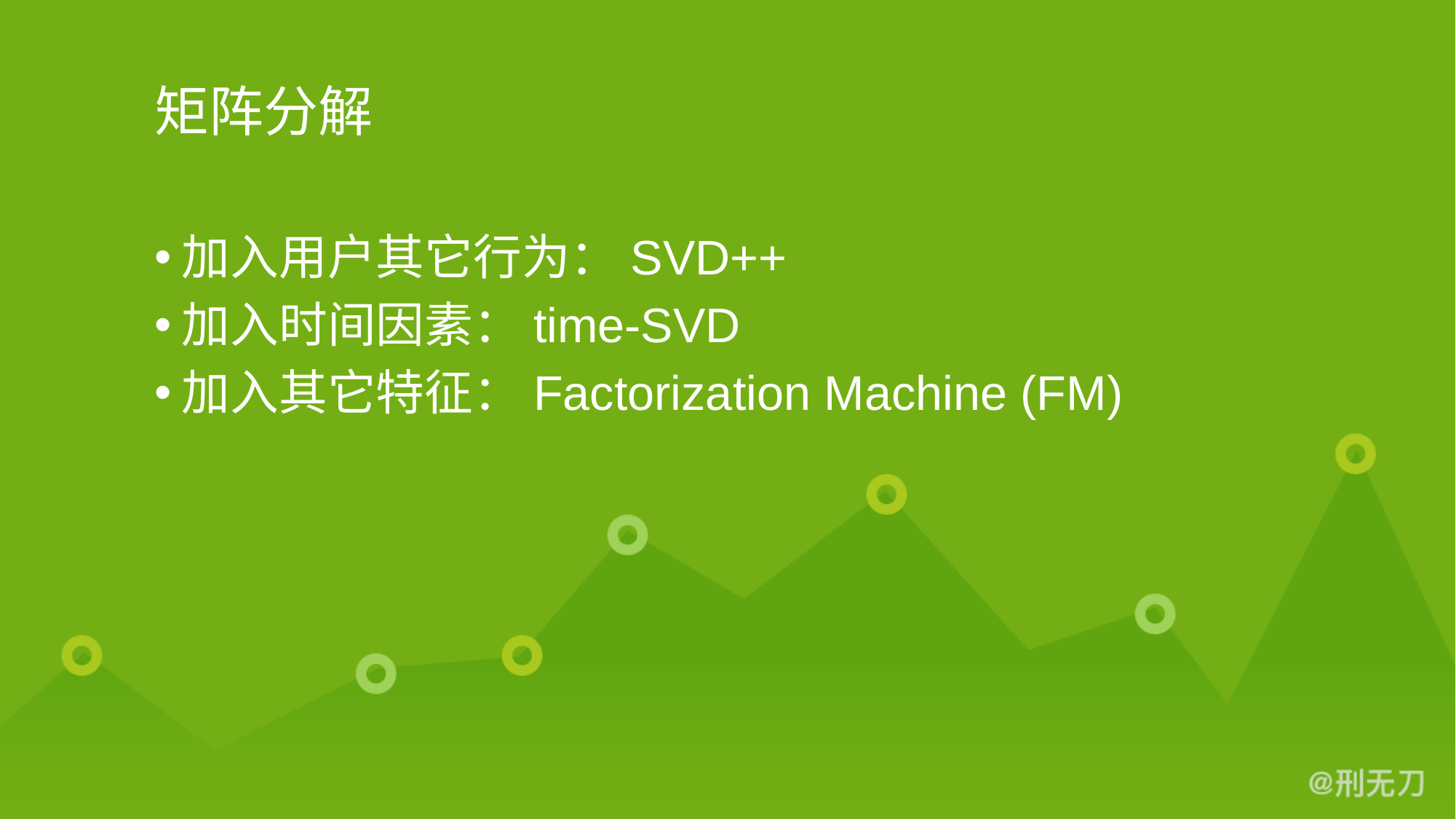

# 矩阵分解
加入用户其它行为：SVD++
加入时间因素：time-SVD
加入其它特征：Factorization Machine (FM)